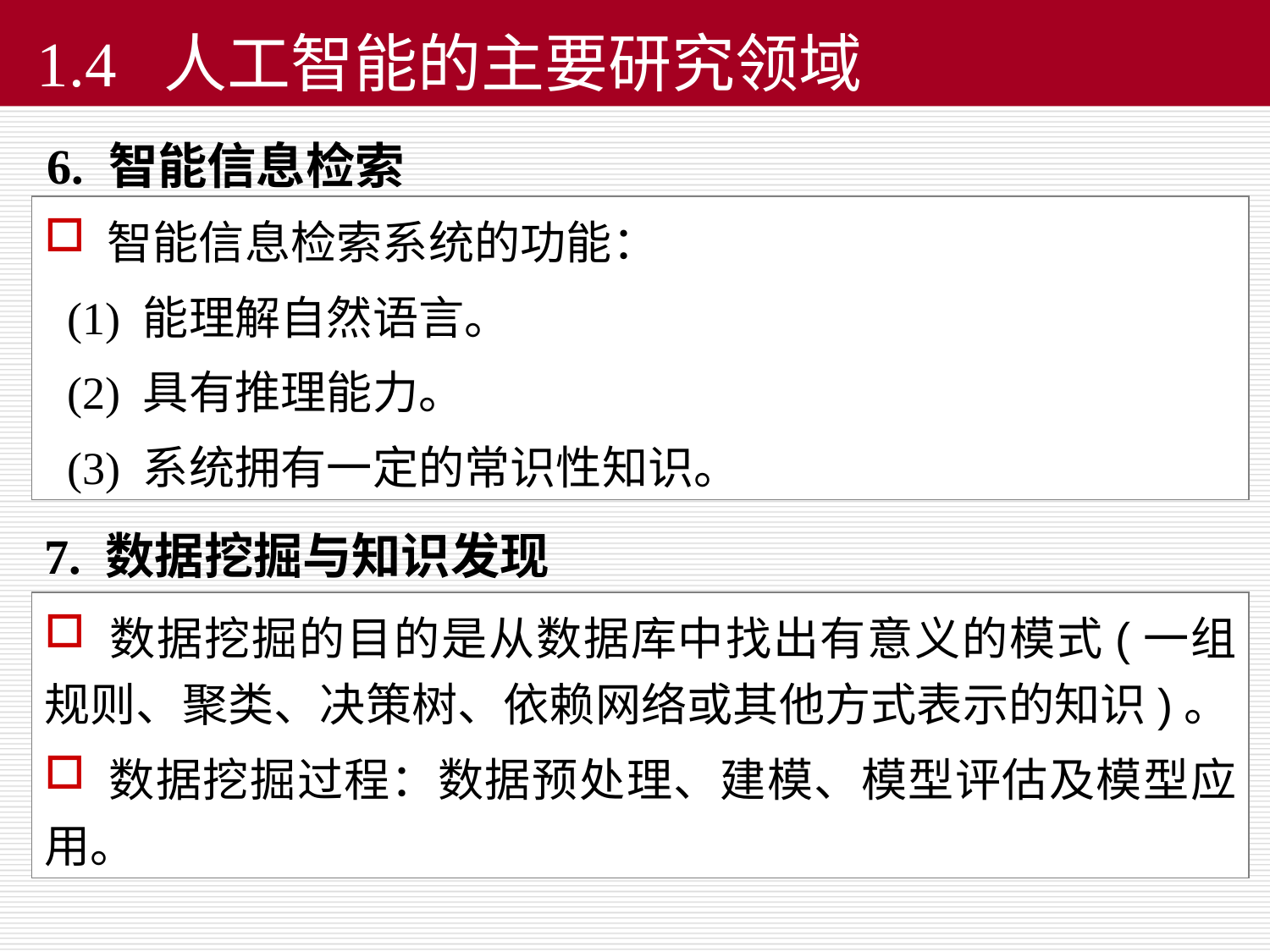

# 1.4  人工智能的主要研究领域
6. 智能信息检索
 智能信息检索系统的功能：
  (1) 能理解自然语言。
  (2) 具有推理能力。
  (3) 系统拥有一定的常识性知识。
7. 数据挖掘与知识发现
 数据挖掘的目的是从数据库中找出有意义的模式(一组规则、聚类、决策树、依赖网络或其他方式表示的知识)。
 数据挖掘过程：数据预处理、建模、模型评估及模型应用。
54